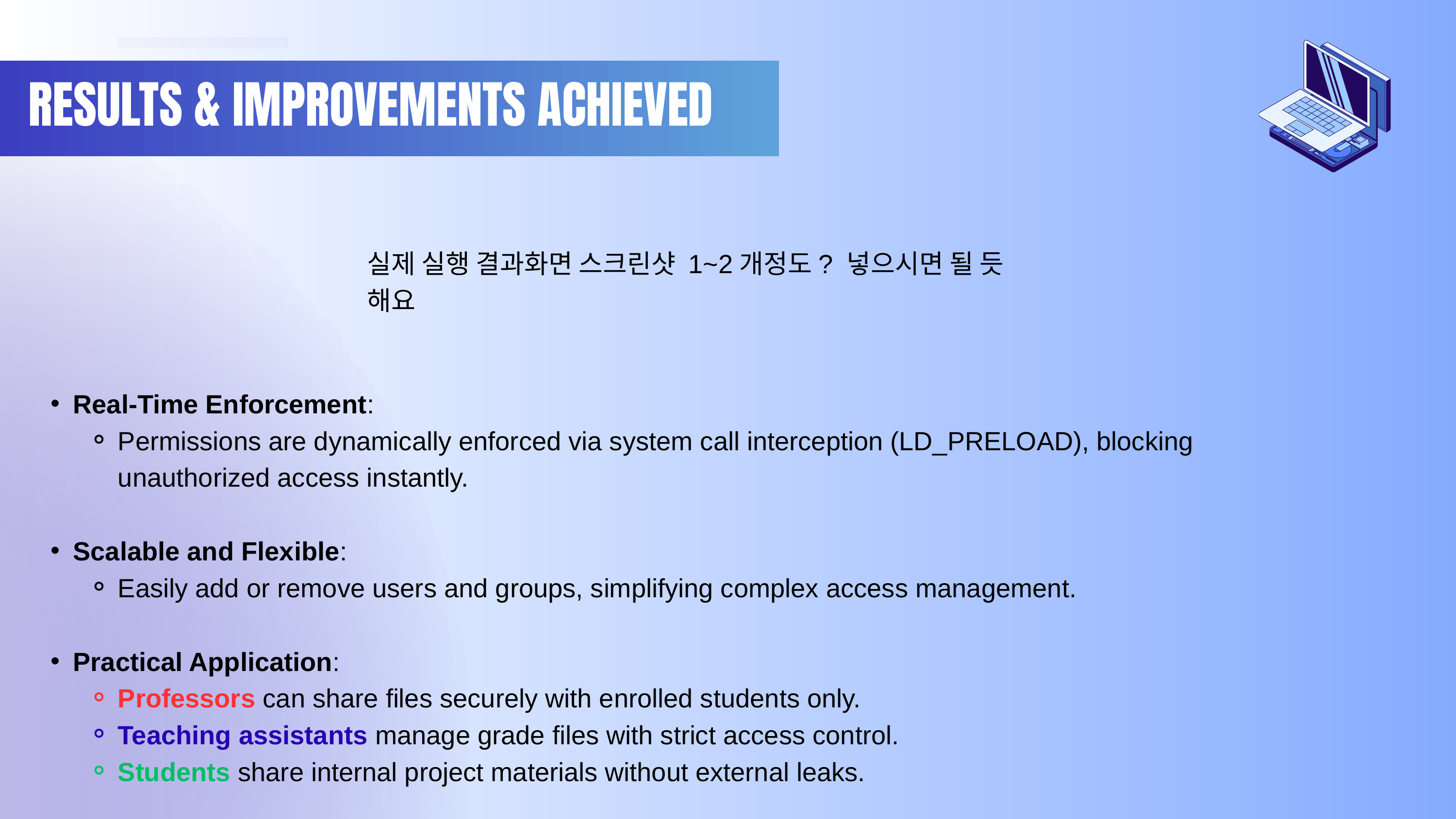

RESULTS & IMPROVEMENTS ACHIEVED
실제 실행 결과화면 스크린샷 1~2개정도? 넣으시면 될 듯 해요
Real-Time Enforcement:
Permissions are dynamically enforced via system call interception (LD_PRELOAD), blocking unauthorized access instantly.

Scalable and Flexible:
Easily add or remove users and groups, simplifying complex access management.

Practical Application:
Professors can share files securely with enrolled students only.
Teaching assistants manage grade files with strict access control.
Students share internal project materials without external leaks.